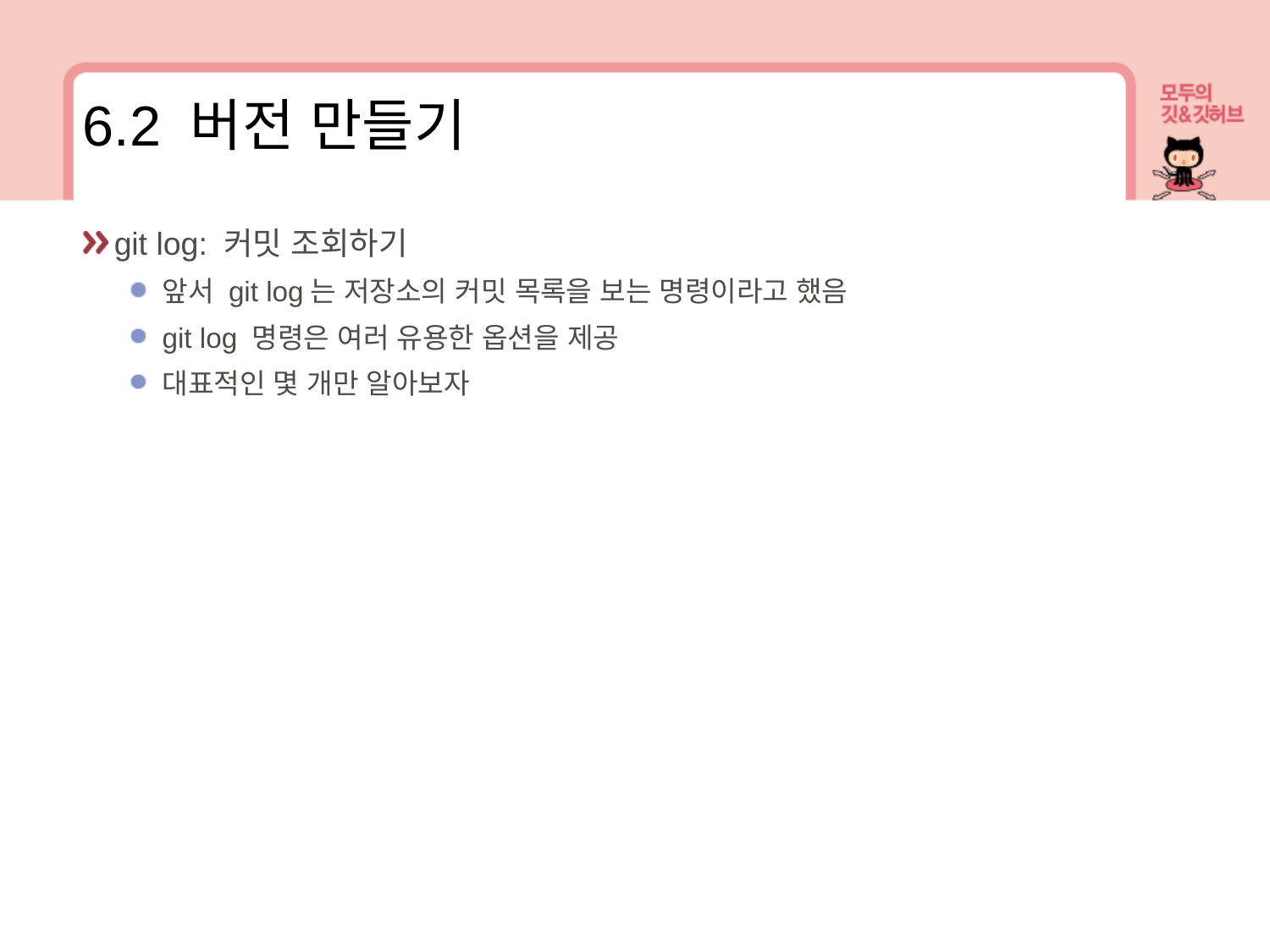

6.2 버전 만들기
git log: 커밋 조회하기
앞서 git log는 저장소의 커밋 목록을 보는 명령이라고 했음
git log 명령은 여러 유용한 옵션을 제공
대표적인 몇 개만 알아보자